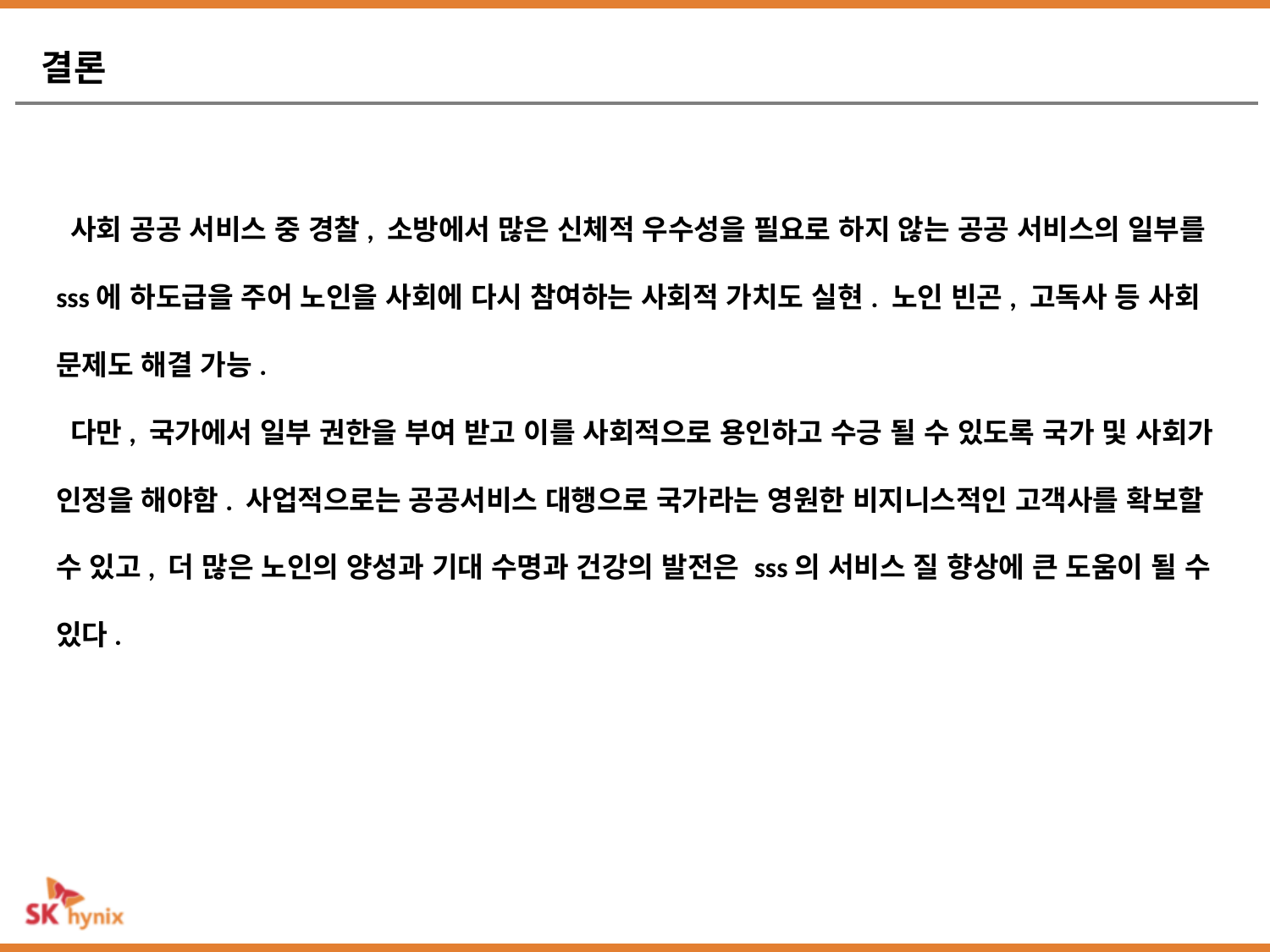

결론
 사회 공공 서비스 중 경찰, 소방에서 많은 신체적 우수성을 필요로 하지 않는 공공 서비스의 일부를 sss에 하도급을 주어 노인을 사회에 다시 참여하는 사회적 가치도 실현. 노인 빈곤, 고독사 등 사회 문제도 해결 가능.
 다만, 국가에서 일부 권한을 부여 받고 이를 사회적으로 용인하고 수긍 될 수 있도록 국가 및 사회가 인정을 해야함. 사업적으로는 공공서비스 대행으로 국가라는 영원한 비지니스적인 고객사를 확보할 수 있고, 더 많은 노인의 양성과 기대 수명과 건강의 발전은 sss의 서비스 질 향상에 큰 도움이 될 수 있다.